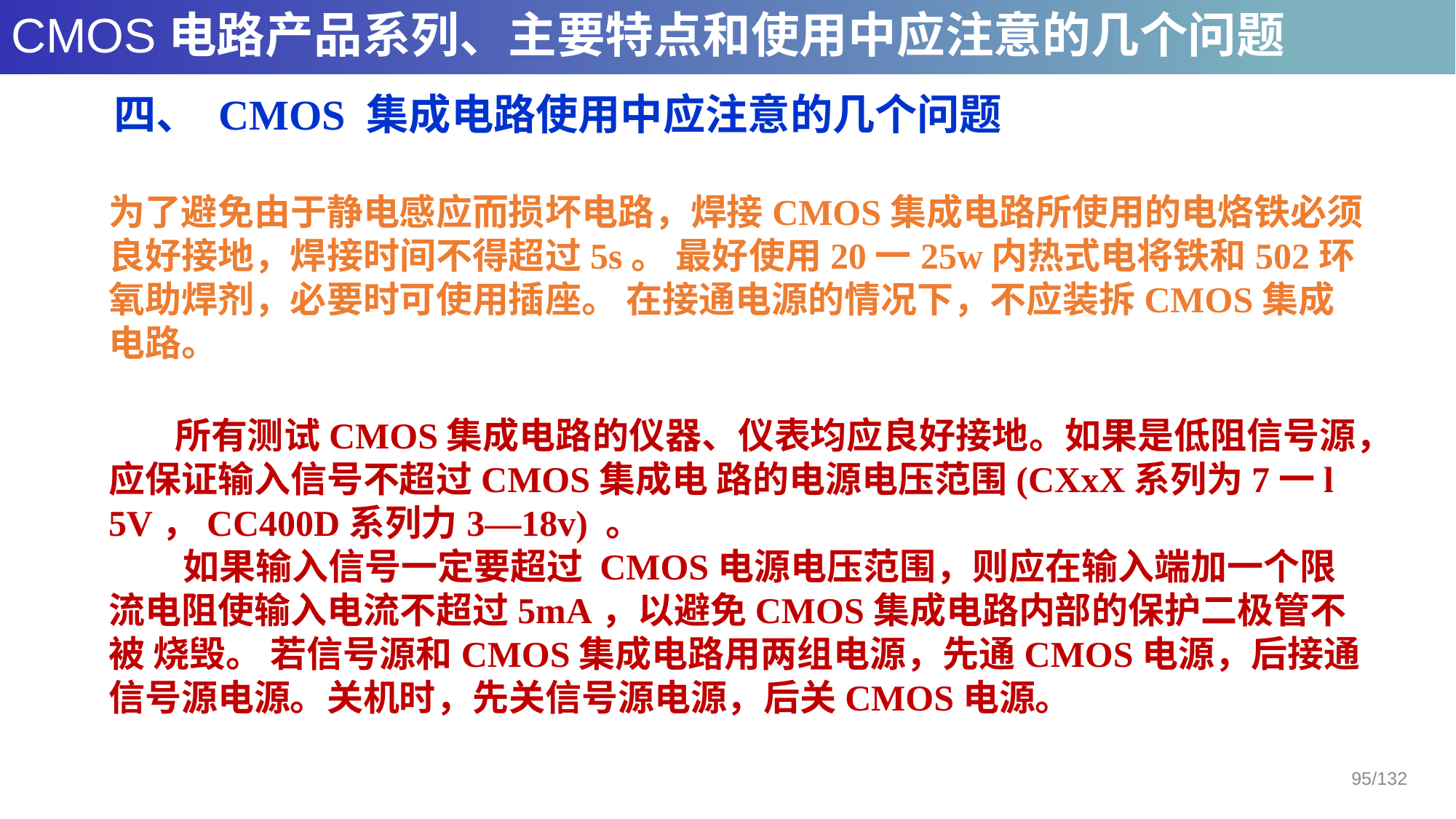

# CMOS电路产品系列、主要特点和使用中应注意的几个问题
四、 CMOS 集成电路使用中应注意的几个问题
为了避免由于静电感应而损坏电路，焊接CMOS集成电路所使用的电烙铁必须良好接地，焊接时间不得超过5s。 最好使用20一25w内热式电将铁和502环氧助焊剂，必要时可使用插座。 在接通电源的情况下，不应装拆CMOS集成电路。
       所有测试CMOS集成电路的仪器、仪表均应良好接地。如果是低阻信号源，应保证输入信号不超过CMOS集成电 路的电源电压范围(CXxX系列为7一l 5V，CC400D系列力3—18v) 。
        如果输入信号一定要超过 CMOS电源电压范围，则应在输入端加一个限流电阻使输入电流不超过5mA，以避免CMOS集成电路内部的保护二极管不被 烧毁。 若信号源和CMOS集成电路用两组电源，先通CMOS电源，后接通信号源电源。关机时，先关信号源电源，后关CMOS电源。
95/132